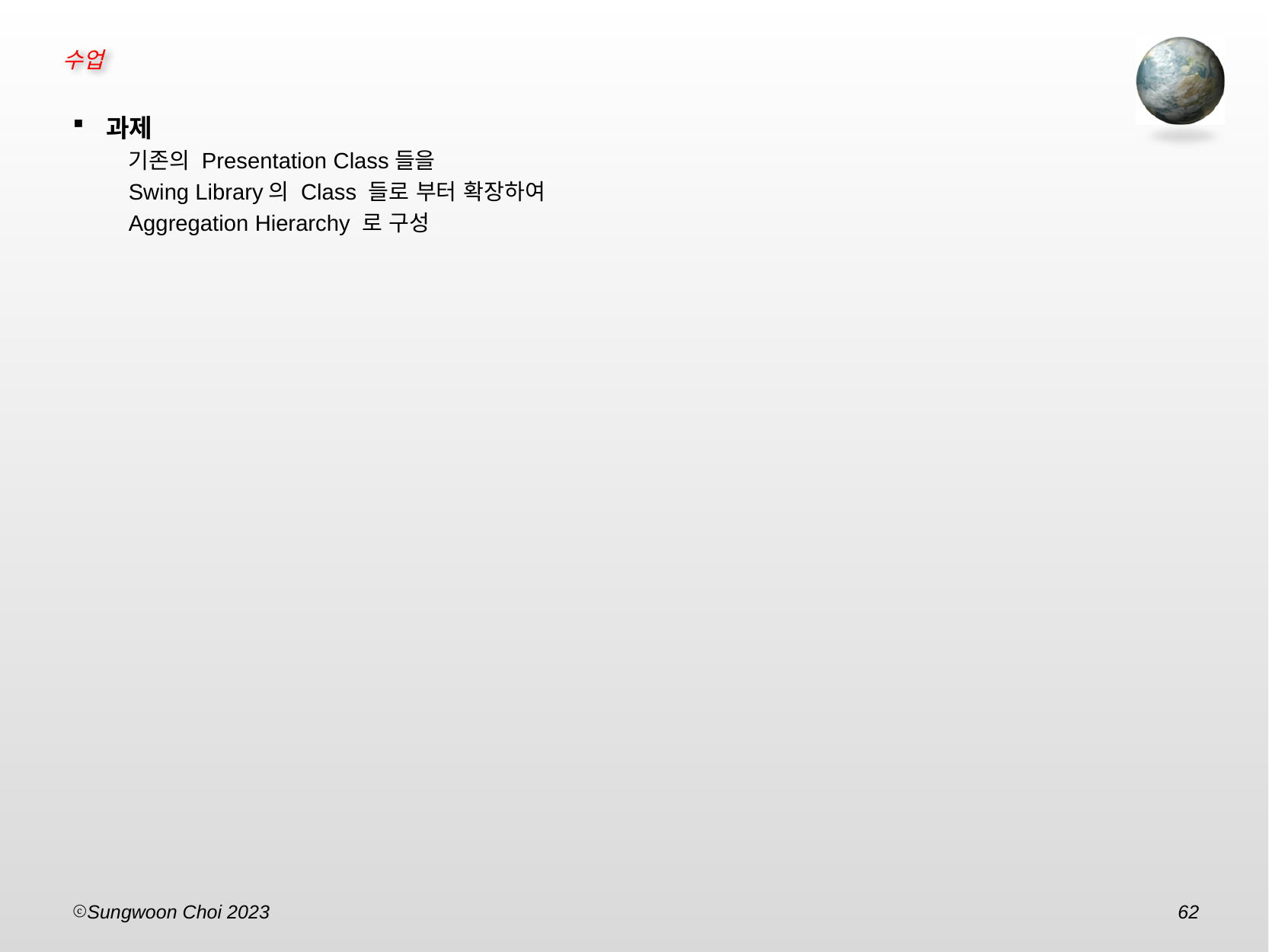

과제
기존의 Presentation Class들을
Swing Library의 Class 들로 부터 확장하여
Aggregation Hierarchy 로 구성
Sungwoon Choi 2023
62